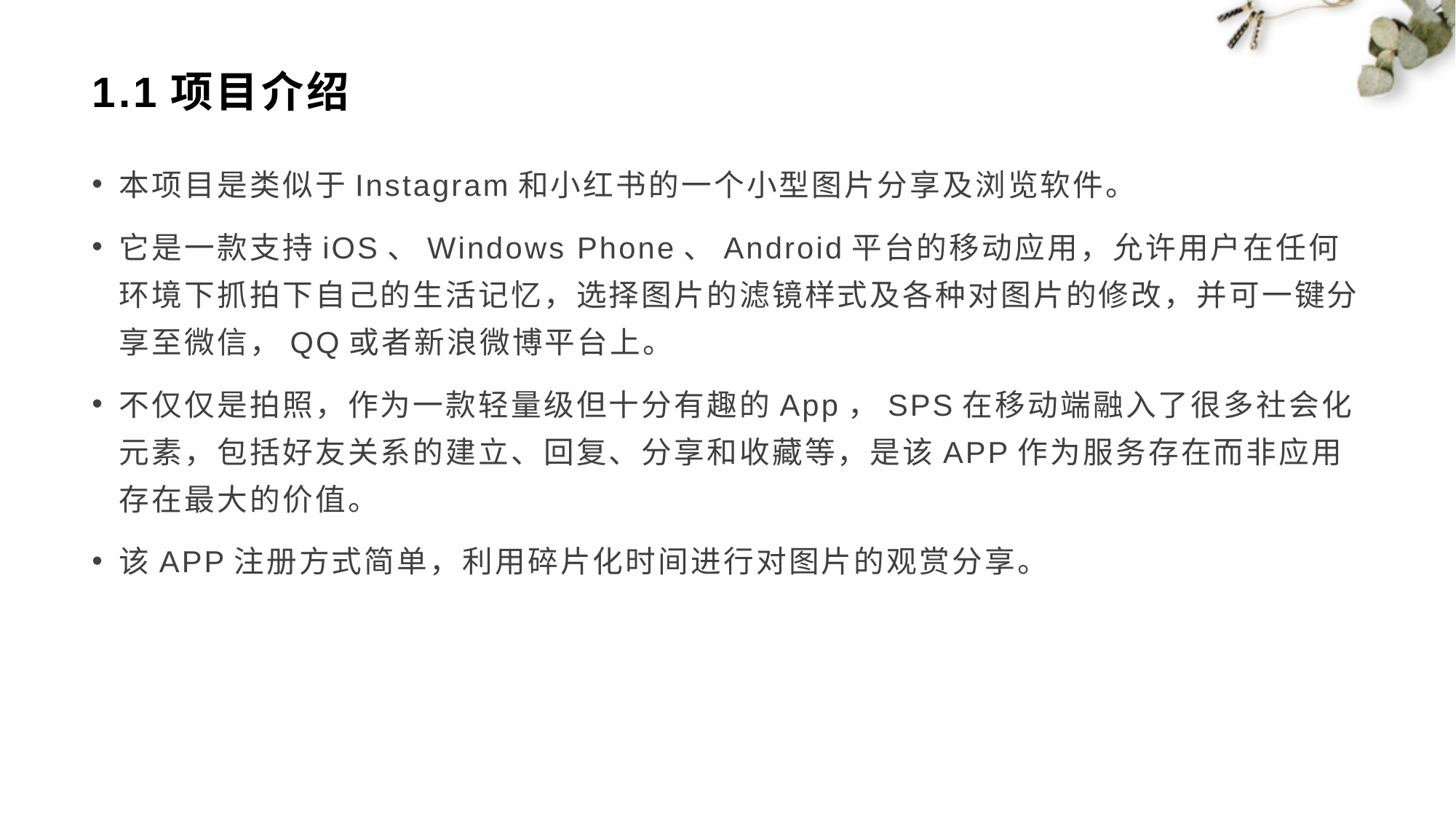

# 1.1项目介绍
本项目是类似于Instagram和小红书的一个小型图片分享及浏览软件。
它是一款支持iOS、Windows Phone、Android平台的移动应用，允许用户在任何环境下抓拍下自己的生活记忆，选择图片的滤镜样式及各种对图片的修改，并可一键分享至微信，QQ或者新浪微博平台上。
不仅仅是拍照，作为一款轻量级但十分有趣的App，SPS在移动端融入了很多社会化元素，包括好友关系的建立、回复、分享和收藏等，是该APP作为服务存在而非应用存在最大的价值。
该APP注册方式简单，利用碎片化时间进行对图片的观赏分享。